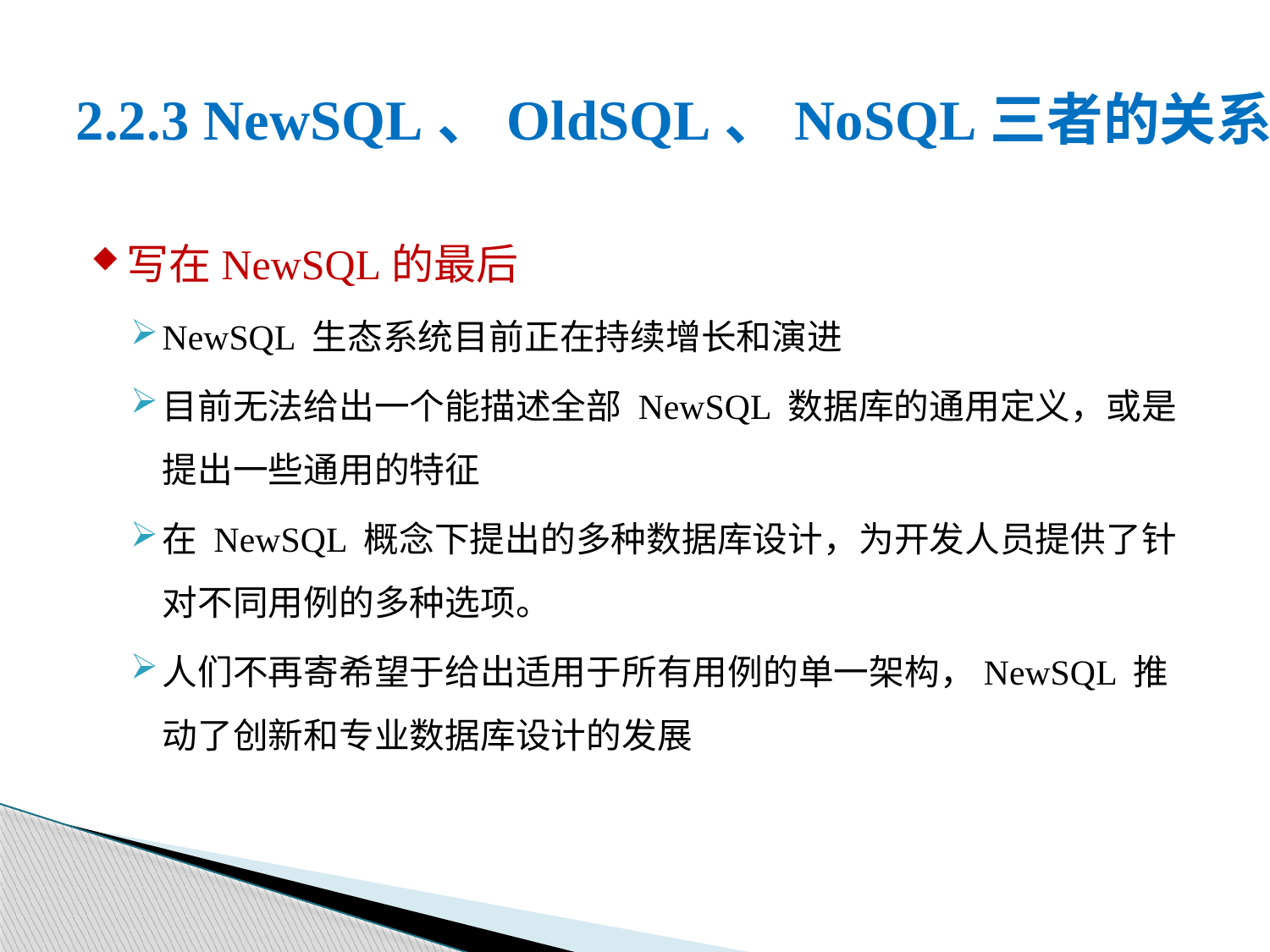

# 2.2.3 NewSQL、OldSQL、NoSQL三者的关系
写在NewSQL的最后
NewSQL 生态系统目前正在持续增长和演进
目前无法给出一个能描述全部 NewSQL 数据库的通用定义，或是提出一些通用的特征
在 NewSQL 概念下提出的多种数据库设计，为开发人员提供了针对不同用例的多种选项。
人们不再寄希望于给出适用于所有用例的单一架构，NewSQL 推动了创新和专业数据库设计的发展